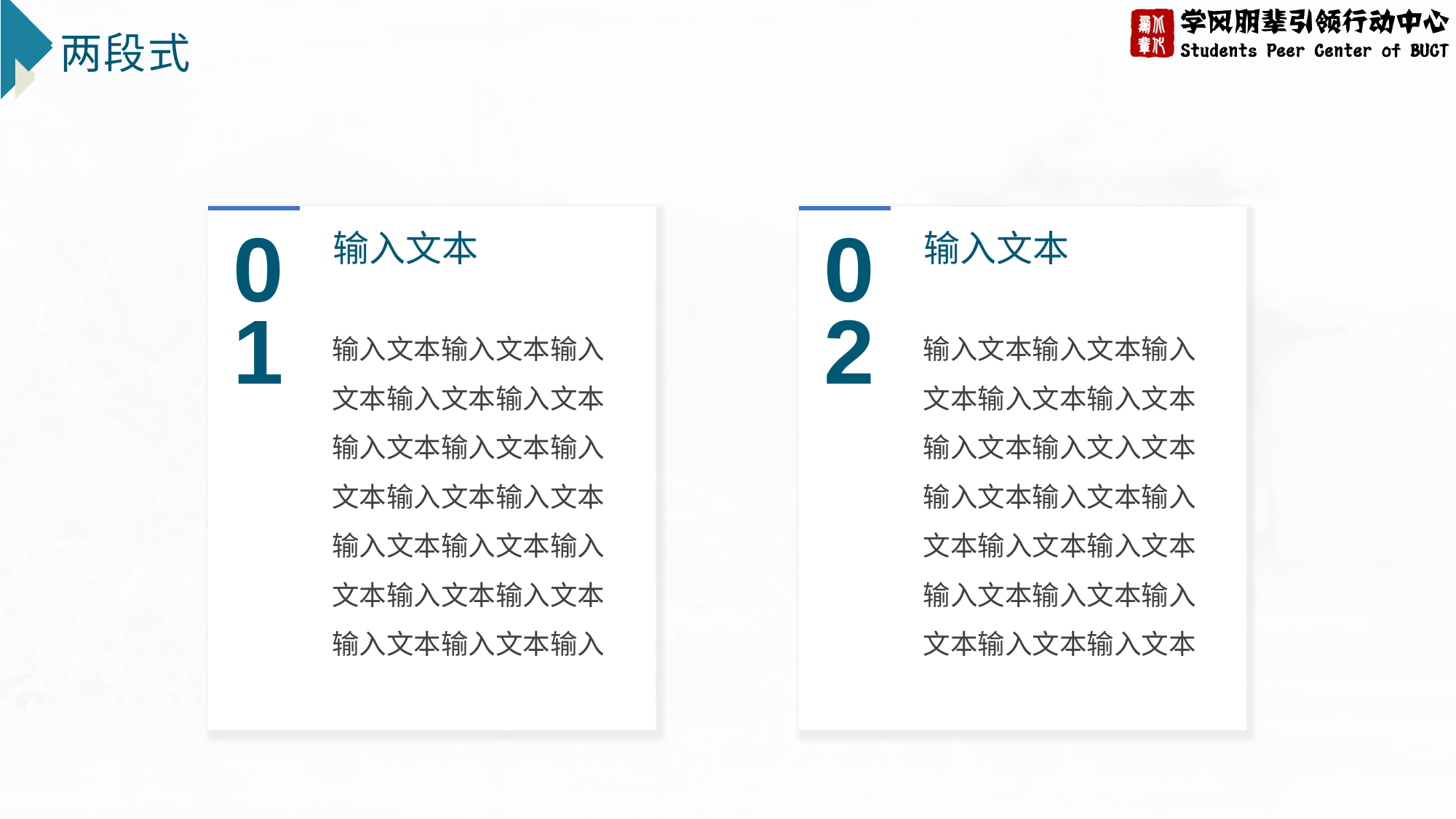

# 两段式

输入文本
01
输入文本输入文本输入文本输入文本输入文本输入文本输入文本输入文本输入文本输入文本输入文本输入文本输入文本输入文本输入文本输入文本输入文本输入

输入文本
02
输入文本输入文本输入文本输入文本输入文本输入文本输入文入文本输入文本输入文本输入文本输入文本输入文本输入文本输入文本输入文本输入文本输入文本